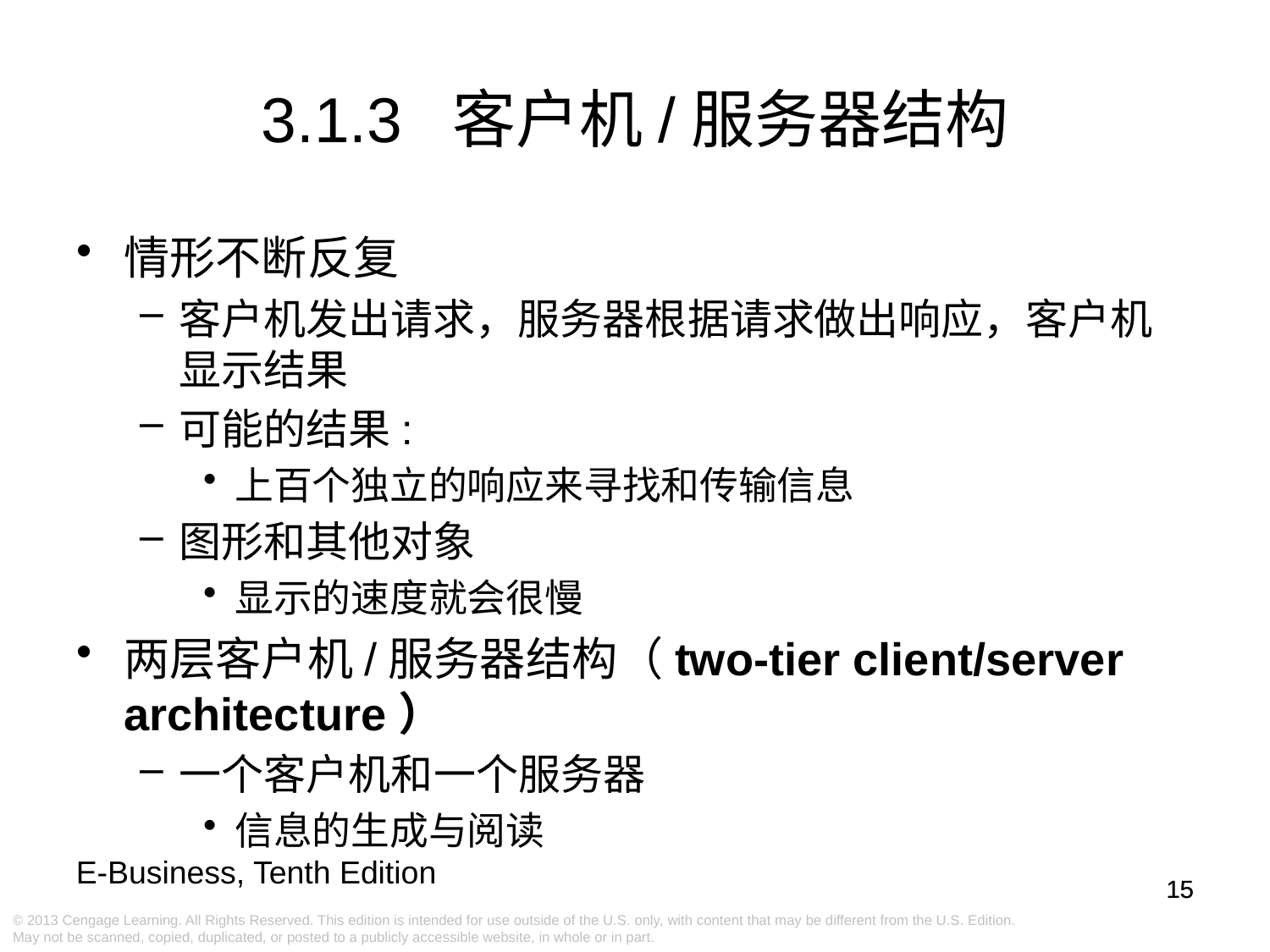

# 3.1.3  客户机/服务器结构
情形不断反复
客户机发出请求，服务器根据请求做出响应，客户机显示结果
可能的结果:
上百个独立的响应来寻找和传输信息
图形和其他对象
显示的速度就会很慢
两层客户机/服务器结构（two-tier client/server architecture）
一个客户机和一个服务器
信息的生成与阅读
15
15